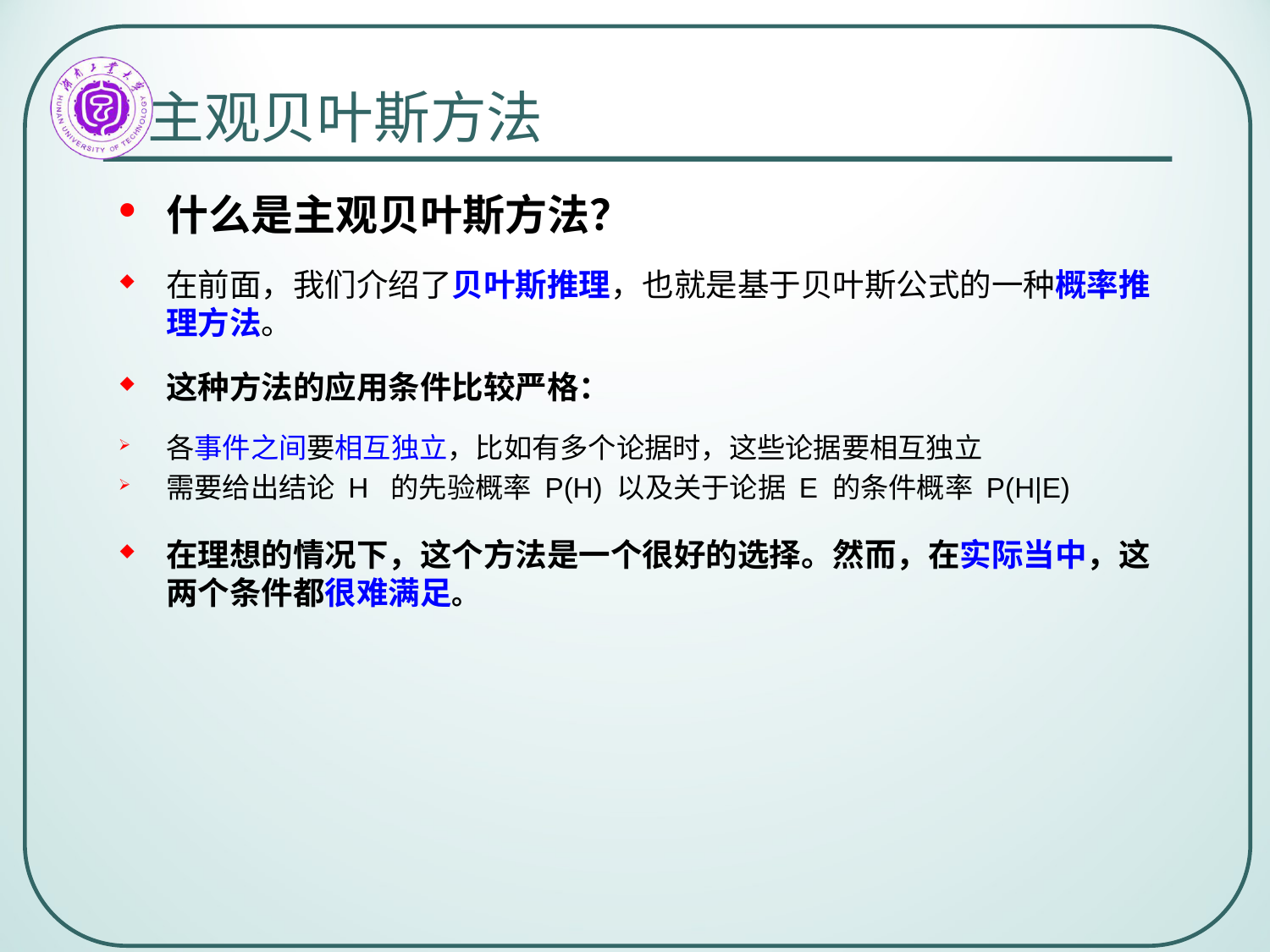

# 主观贝叶斯方法
什么是主观贝叶斯方法？

在前面，我们介绍了贝叶斯推理，也就是基于贝叶斯公式的一种概率推理方法。

这种方法的应用条件比较严格：

各事件之间要相互独立，比如有多个论据时，这些论据要相互独立
需要给出结论 H  的先验概率 P(H) 以及关于论据 E 的条件概率 P(H|E)

在理想的情况下，这个方法是一个很好的选择。然而，在实际当中，这两个条件都很难满足。